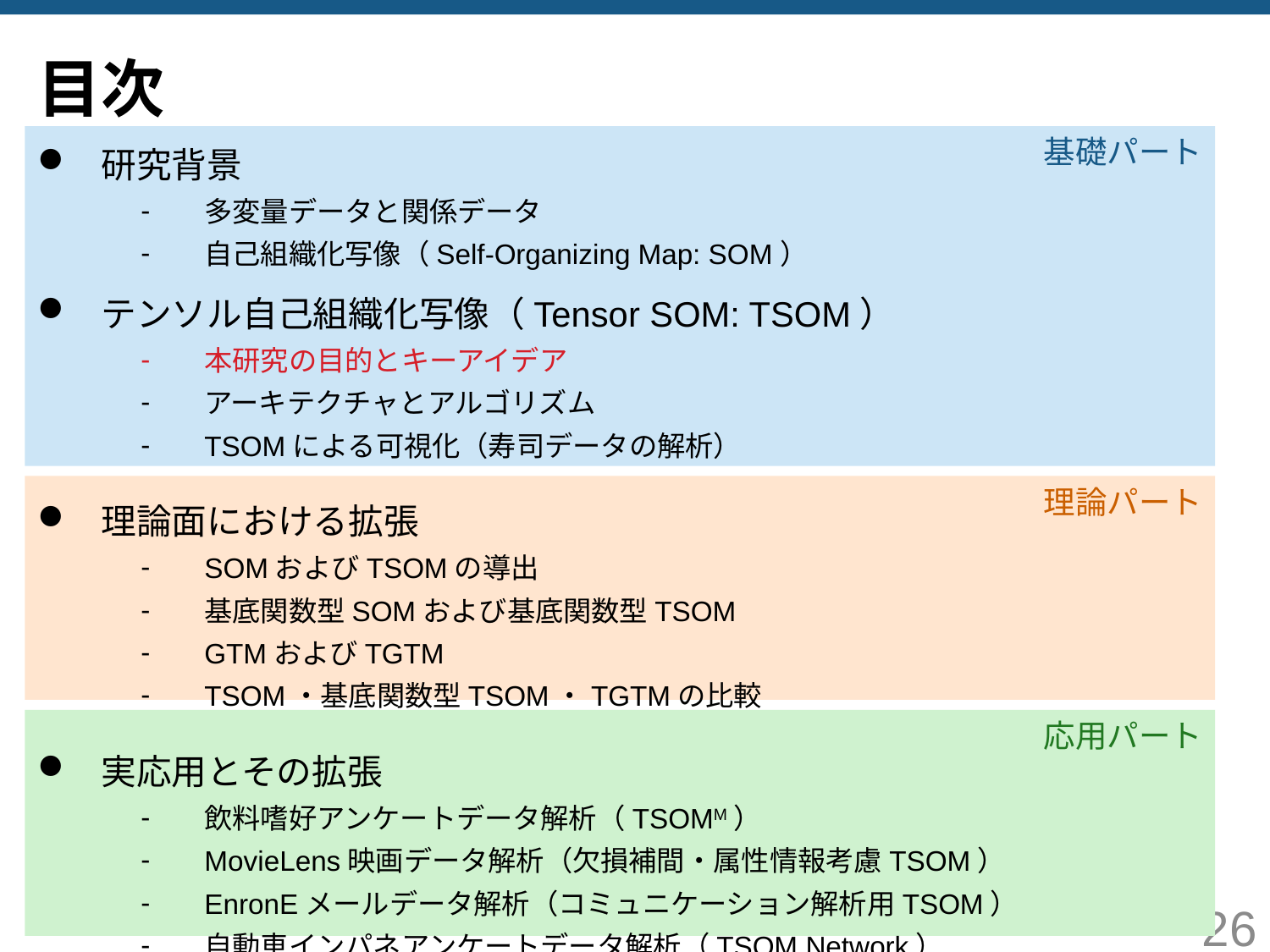

# 目次
基礎パート
研究背景
多変量データと関係データ
自己組織化写像（Self-Organizing Map: SOM）

テンソル自己組織化写像（Tensor SOM: TSOM）
本研究の目的とキーアイデア
アーキテクチャとアルゴリズム
TSOMによる可視化（寿司データの解析）

理論面における拡張
SOMおよびTSOMの導出
基底関数型SOMおよび基底関数型TSOM
GTMおよびTGTM
TSOM・基底関数型TSOM・TGTMの比較

実応用とその拡張
飲料嗜好アンケートデータ解析（TSOMM）
MovieLens映画データ解析（欠損補間・属性情報考慮TSOM）
EnronEメールデータ解析（コミュニケーション解析用TSOM）
自動車インパネアンケートデータ解析（TSOM Network）
理論パート
応用パート
26